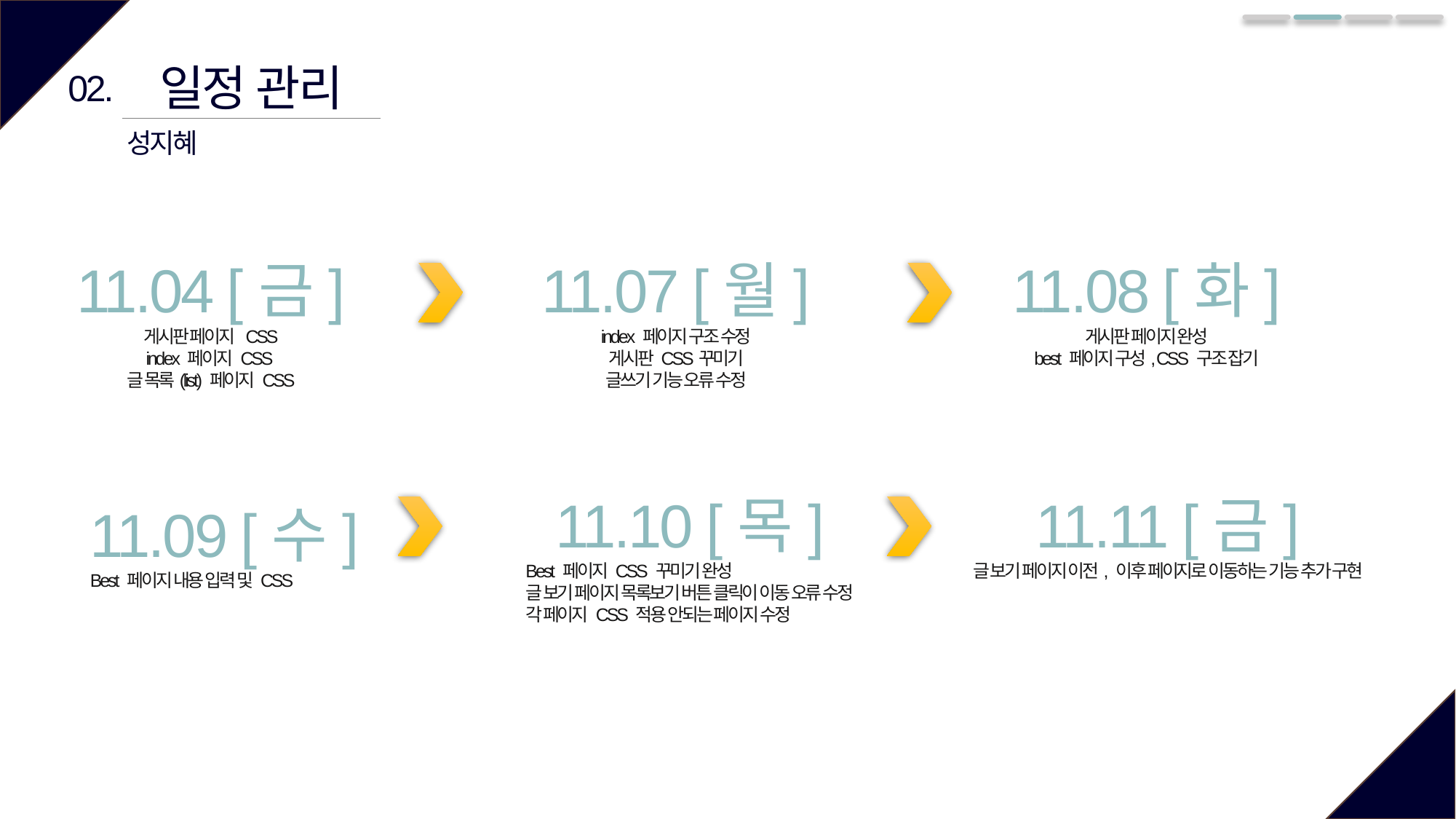

일정 관리
02.
성지혜
11.04 [금]
게시판 페이지  CSS
index 페이지 CSS
글 목록(list) 페이지 CSS
11.07 [월]
index 페이지 구조 수정
게시판 CSS꾸미기
글쓰기 기능 오류 수정

11.08 [화]
게시판 페이지 완성
best 페이지 구성, CSS 구조 잡기

11.10 [목]
Best 페이지 CSS 꾸미기 완성
글 보기 페이지 목록보기 버튼 클릭이 이동 오류 수정
각 페이지 CSS 적용 안되는 페이지 수정
11.11 [금]
글 보기 페이지 이전, 이후 페이지로 이동하는 기능 추가 구현
11.09 [수]
Best 페이지 내용 입력 및 CSS